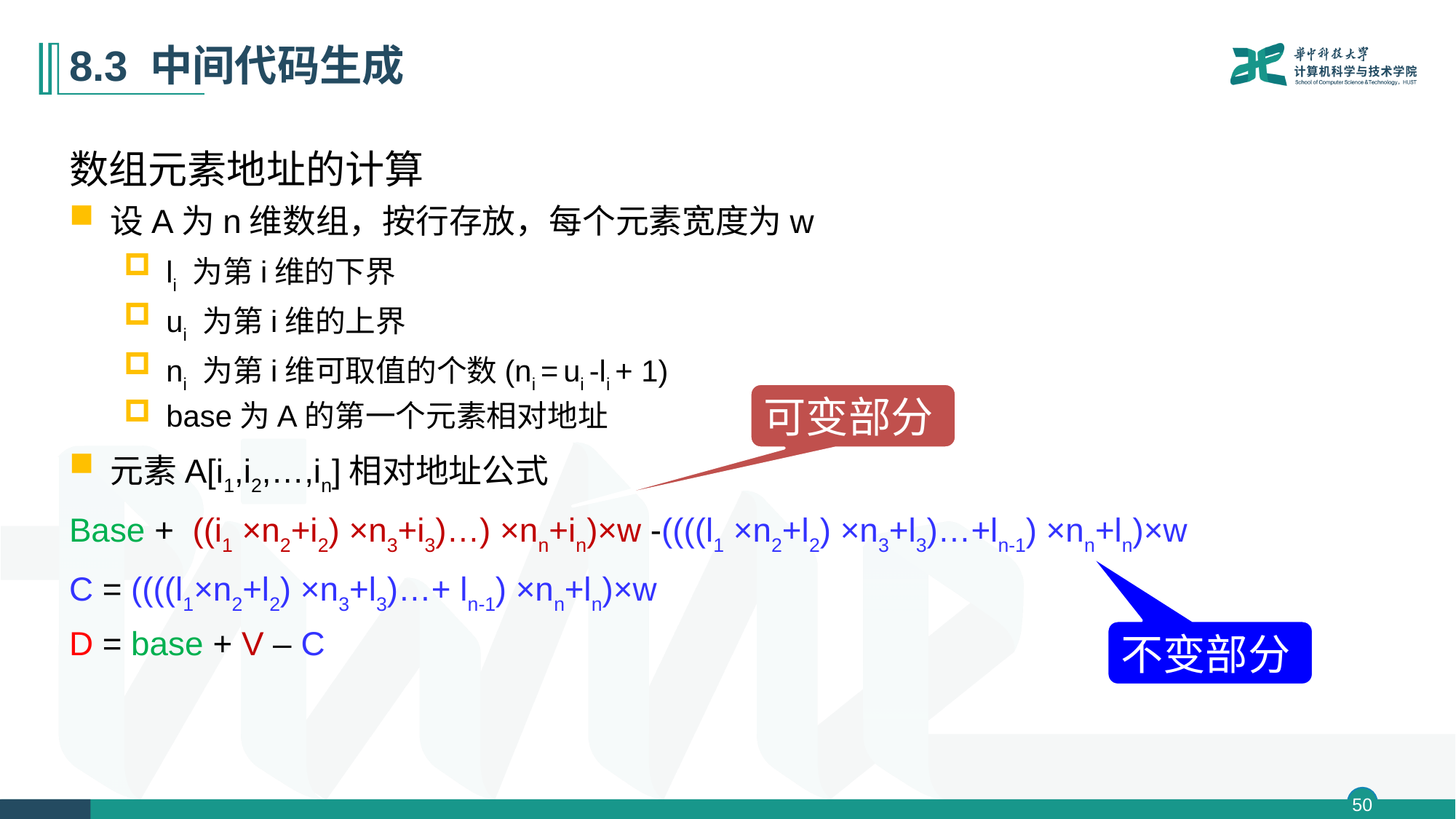

# 8.3 中间代码生成
数组元素地址的计算
设A为n维数组，按行存放，每个元素宽度为w
li 为第i维的下界
ui 为第i维的上界
ni 为第i维可取值的个数(ni = ui -li + 1)
base为A的第一个元素相对地址
元素A[i1,i2,…,in]相对地址公式
Base +  ((i1 ×n2+i2) ×n3+i3)…) ×nn+in)×w -((((l1 ×n2+l2) ×n3+l3)…+ln-1) ×nn+ln)×w
C = ((((l1×n2+l2) ×n3+l3)…+ ln-1) ×nn+ln)×w
D = base + V – C

可变部分
不变部分